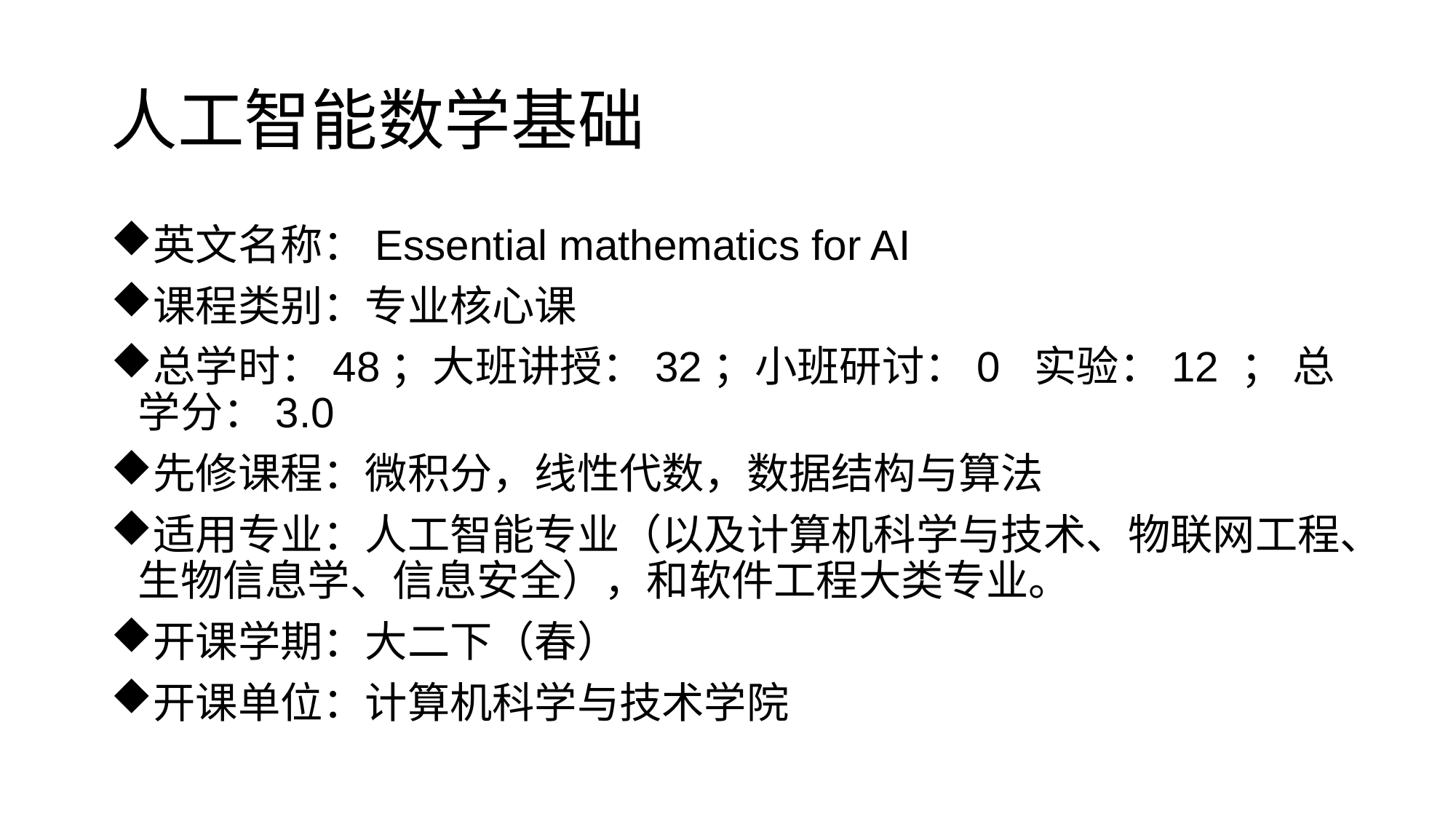

# 人工智能数学基础
英文名称：Essential mathematics for AI
课程类别：专业核心课
总学时：48；大班讲授：32；小班研讨：0  实验：12 ； 总学分：3.0
先修课程：微积分，线性代数，数据结构与算法
适用专业：人工智能专业（以及计算机科学与技术、物联网工程、生物信息学、信息安全），和软件工程大类专业。
开课学期：大二下（春）
开课单位：计算机科学与技术学院